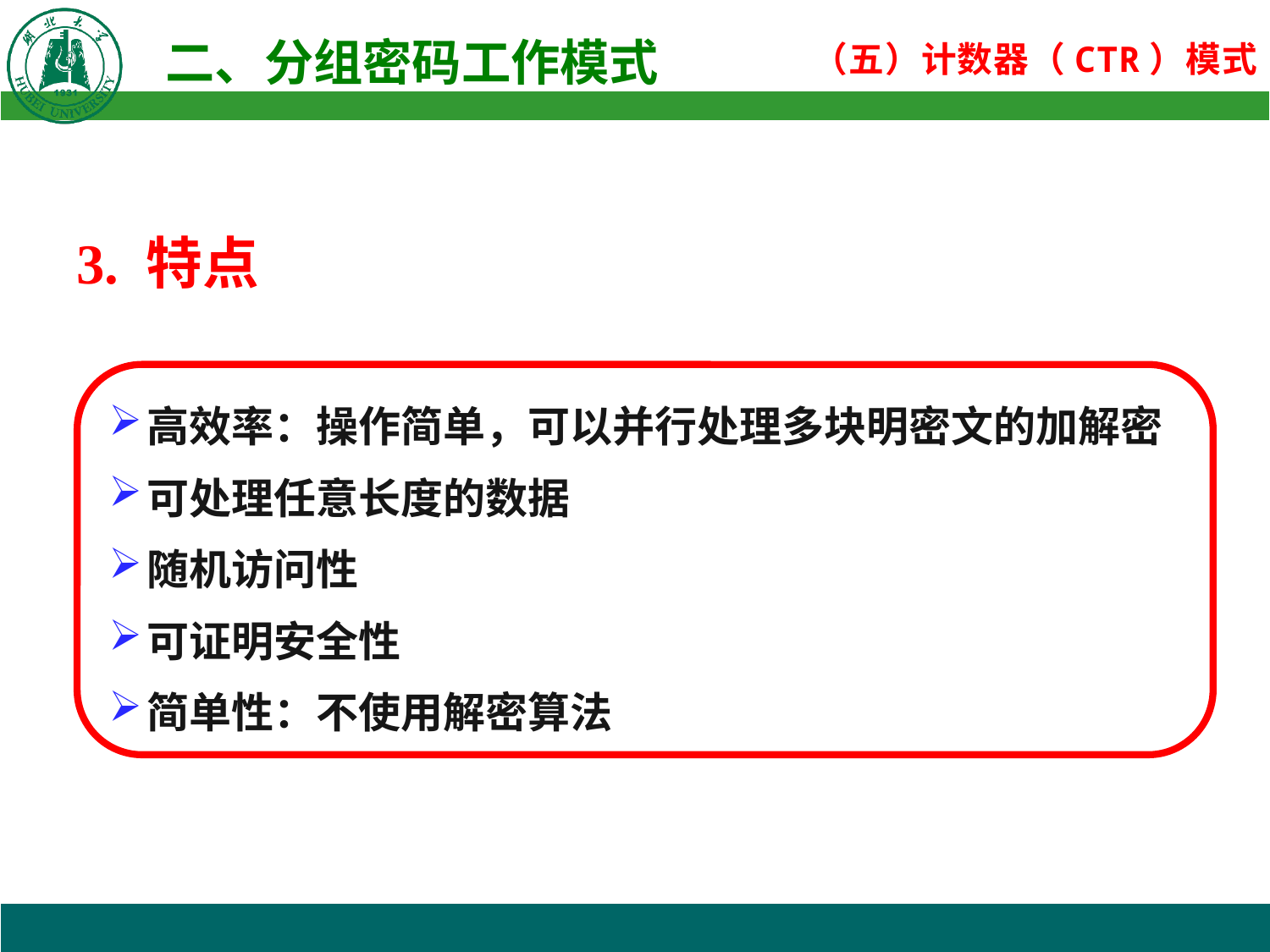

3. 特点
高效率：操作简单，可以并行处理多块明密文的加解密
可处理任意长度的数据
随机访问性
可证明安全性
简单性：不使用解密算法